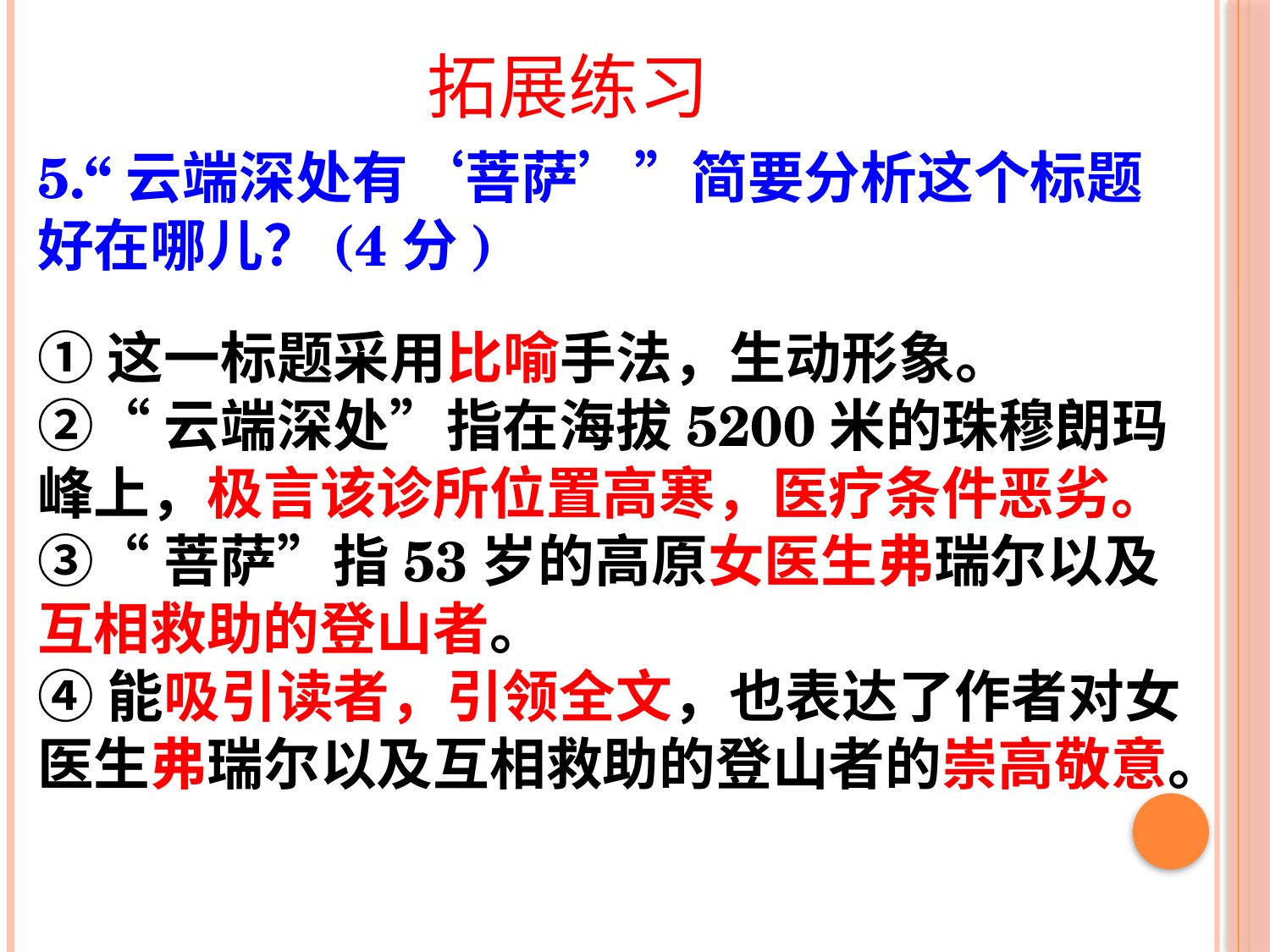

拓展练习
5.“云端深处有‘菩萨’”简要分析这个标题好在哪儿？(4分)
①这一标题采用比喻手法，生动形象。
②“云端深处”指在海拔5200米的珠穆朗玛峰上，极言该诊所位置高寒，医疗条件恶劣。
③“菩萨”指53岁的高原女医生弗瑞尔以及互相救助的登山者。
④能吸引读者，引领全文，也表达了作者对女医生弗瑞尔以及互相救助的登山者的崇高敬意。